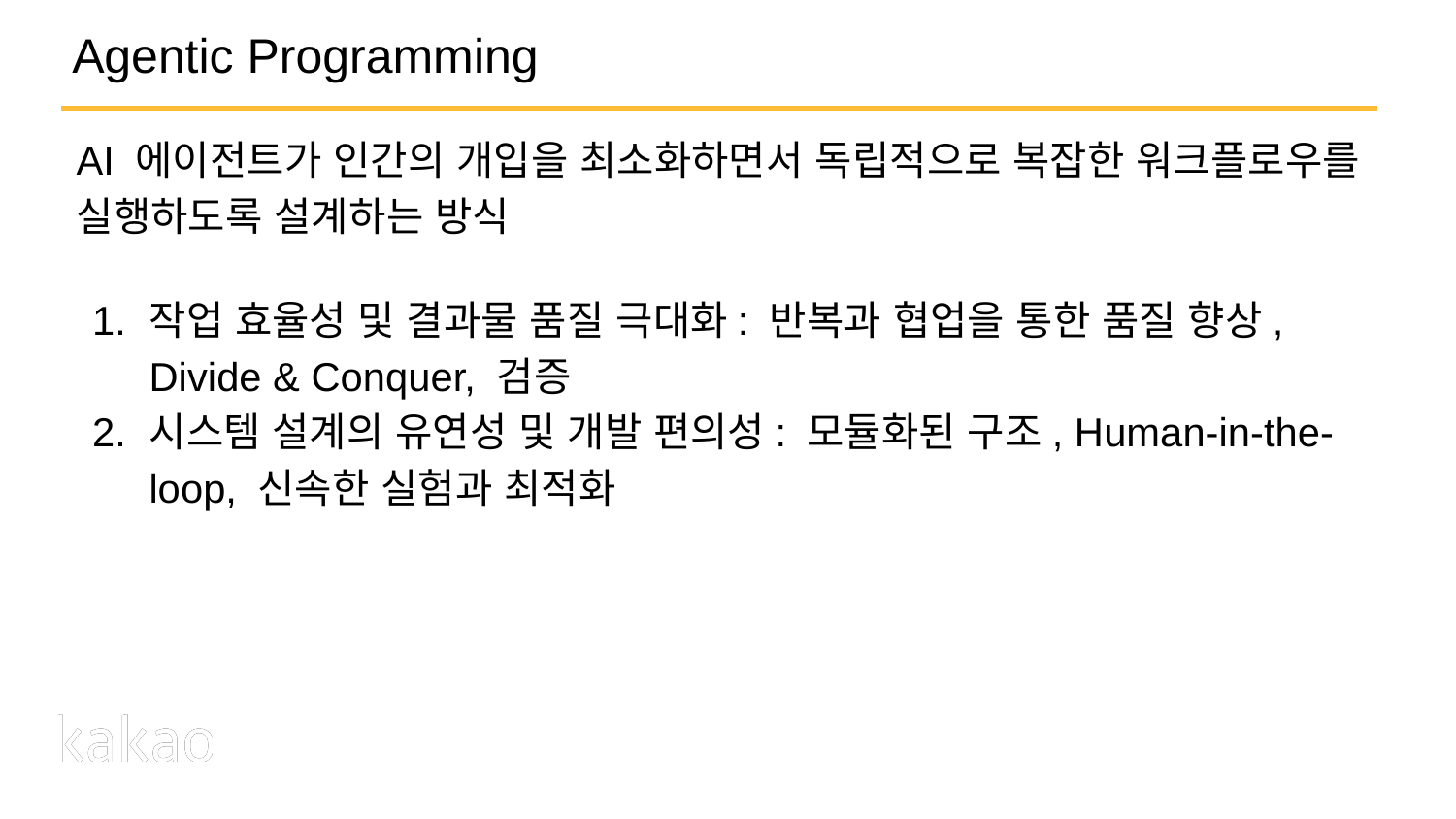

# Agentic Programming
AI 에이전트가 인간의 개입을 최소화하면서 독립적으로 복잡한 워크플로우를 실행하도록 설계하는 방식
작업 효율성 및 결과물 품질 극대화: 반복과 협업을 통한 품질 향상,
Divide & Conquer, 검증
시스템 설계의 유연성 및 개발 편의성: 모듈화된 구조, Human-in-the-loop, 신속한 실험과 최적화